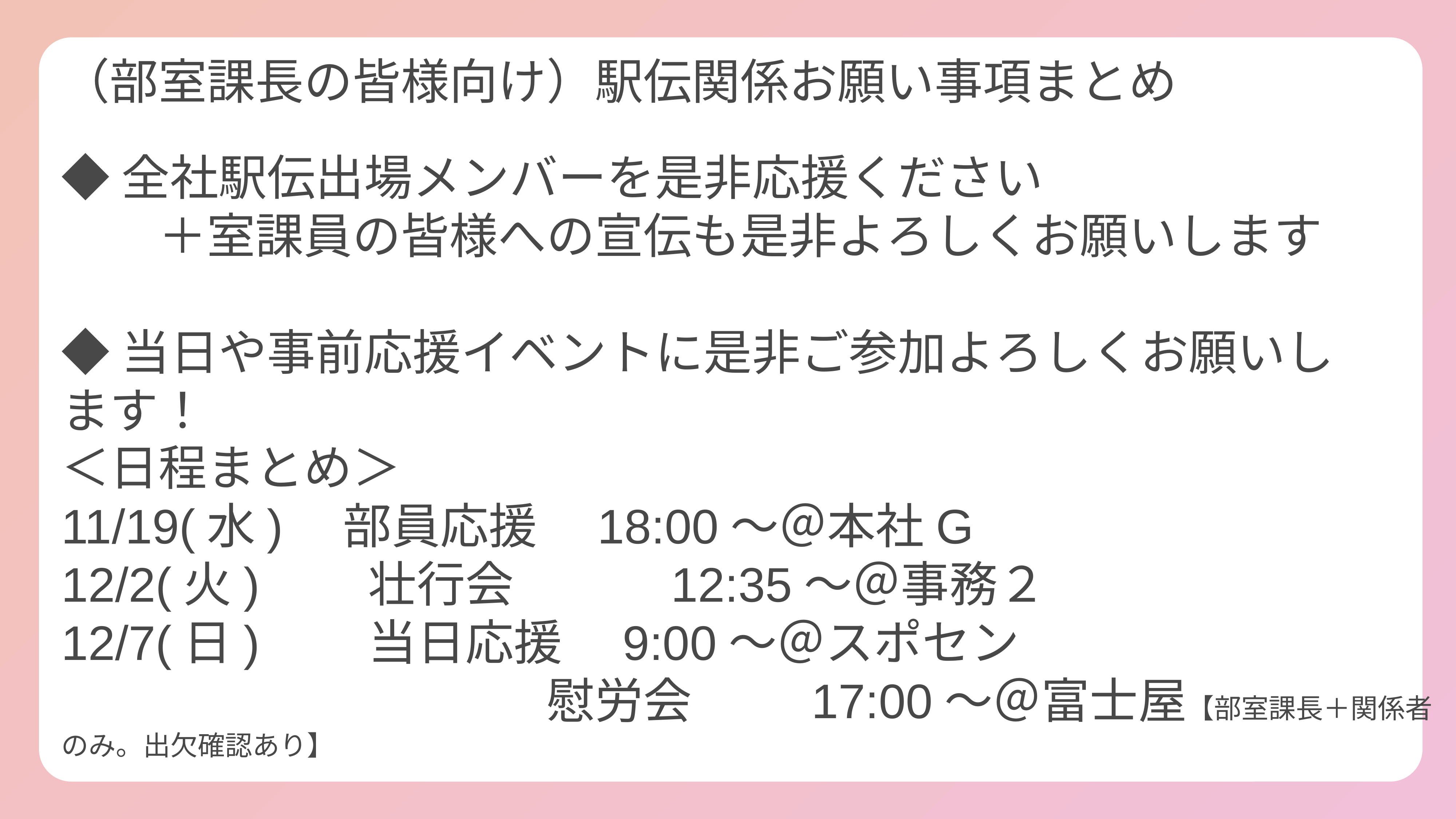

（部室課長の皆様向け）駅伝関係お願い事項まとめ
◆全社駅伝出場メンバーを是非応援ください
　　＋室課員の皆様への宣伝も是非よろしくお願いします

◆当日や事前応援イベントに是非ご参加よろしくお願いします！
＜日程まとめ＞
11/19(水)　部員応援　18:00～＠本社G
12/2(火)　　壮行会　　　12:35～＠事務２
12/7(日)　　当日応援　9:00～＠スポセン
　　　　　　　　　　慰労会 　　17:00～＠富士屋【部室課長＋関係者のみ。出欠確認あり】